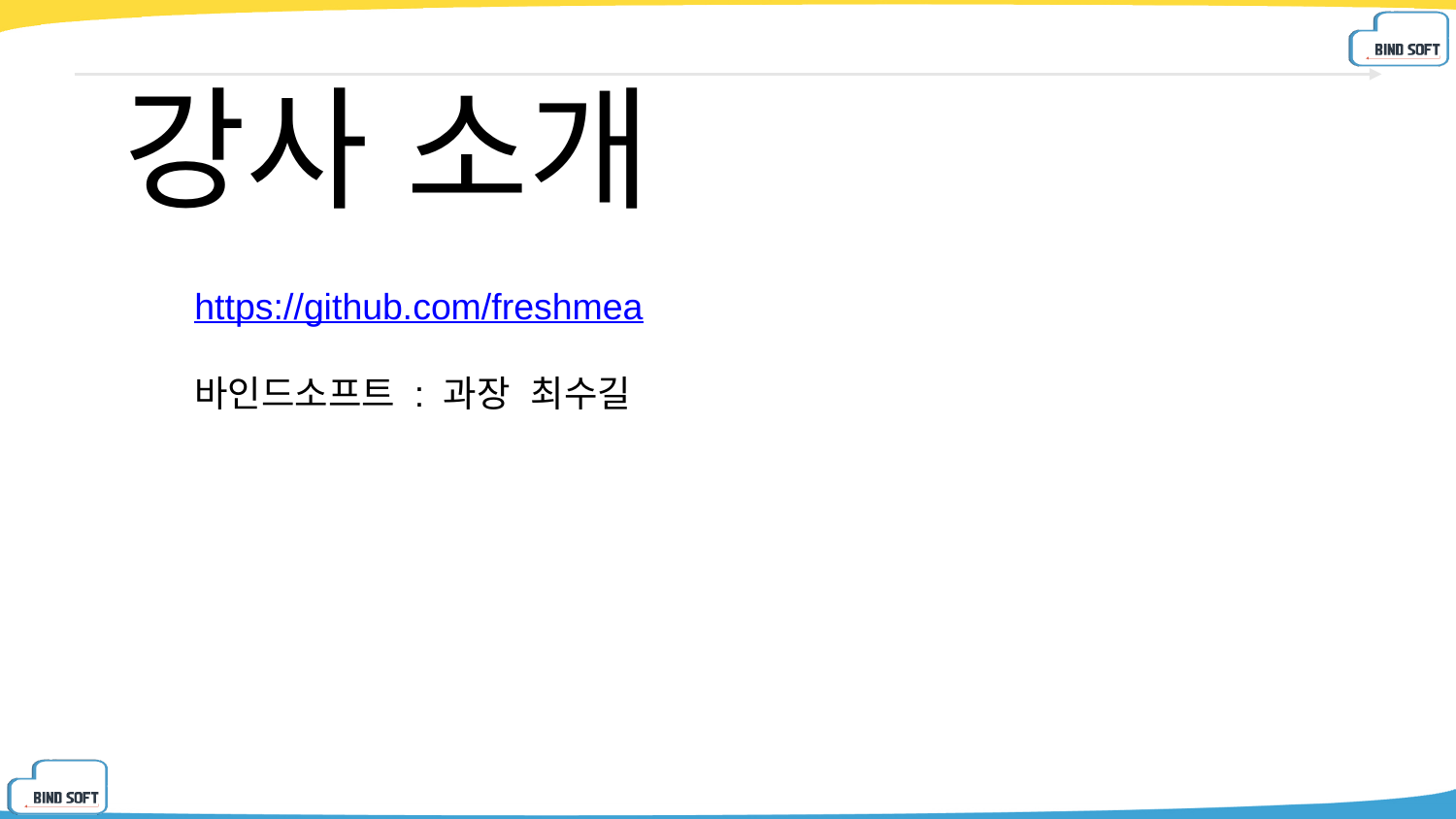

# 강사 소개
https://github.com/freshmea

바인드소프트 : 과장  최수길